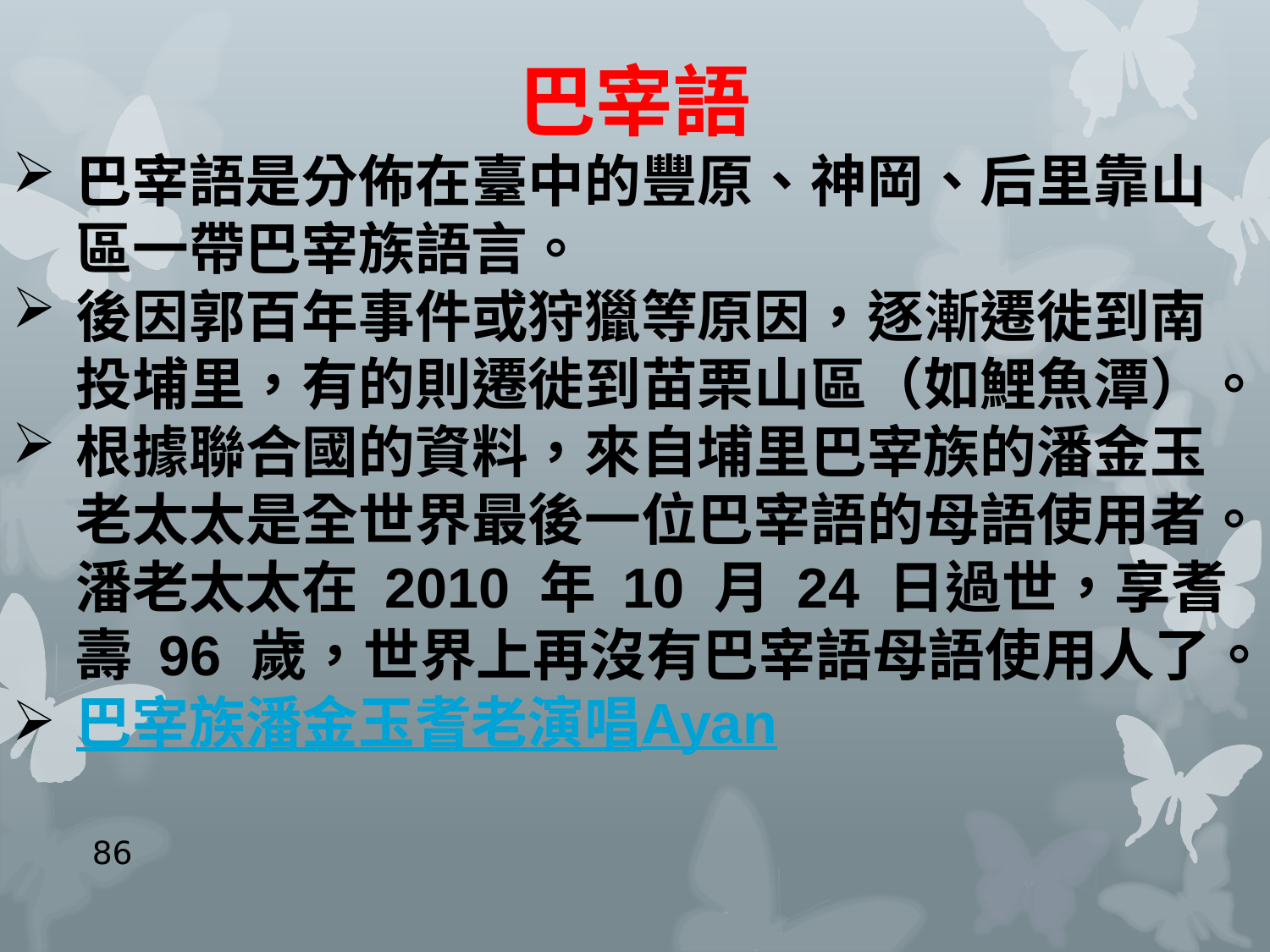

巴宰語
巴宰語是分佈在臺中的豐原、神岡、后里靠山區一帶巴宰族語言。
後因郭百年事件或狩獵等原因，逐漸遷徙到南投埔里，有的則遷徙到苗栗山區（如鯉魚潭）。
根據聯合國的資料，來自埔里巴宰族的潘金玉老太太是全世界最後一位巴宰語的母語使用者。潘老太太在 2010 年 10 月 24 日過世，享耆壽 96 歲，世界上再沒有巴宰語母語使用人了。
巴宰族潘金玉耆老演唱Ayan

86